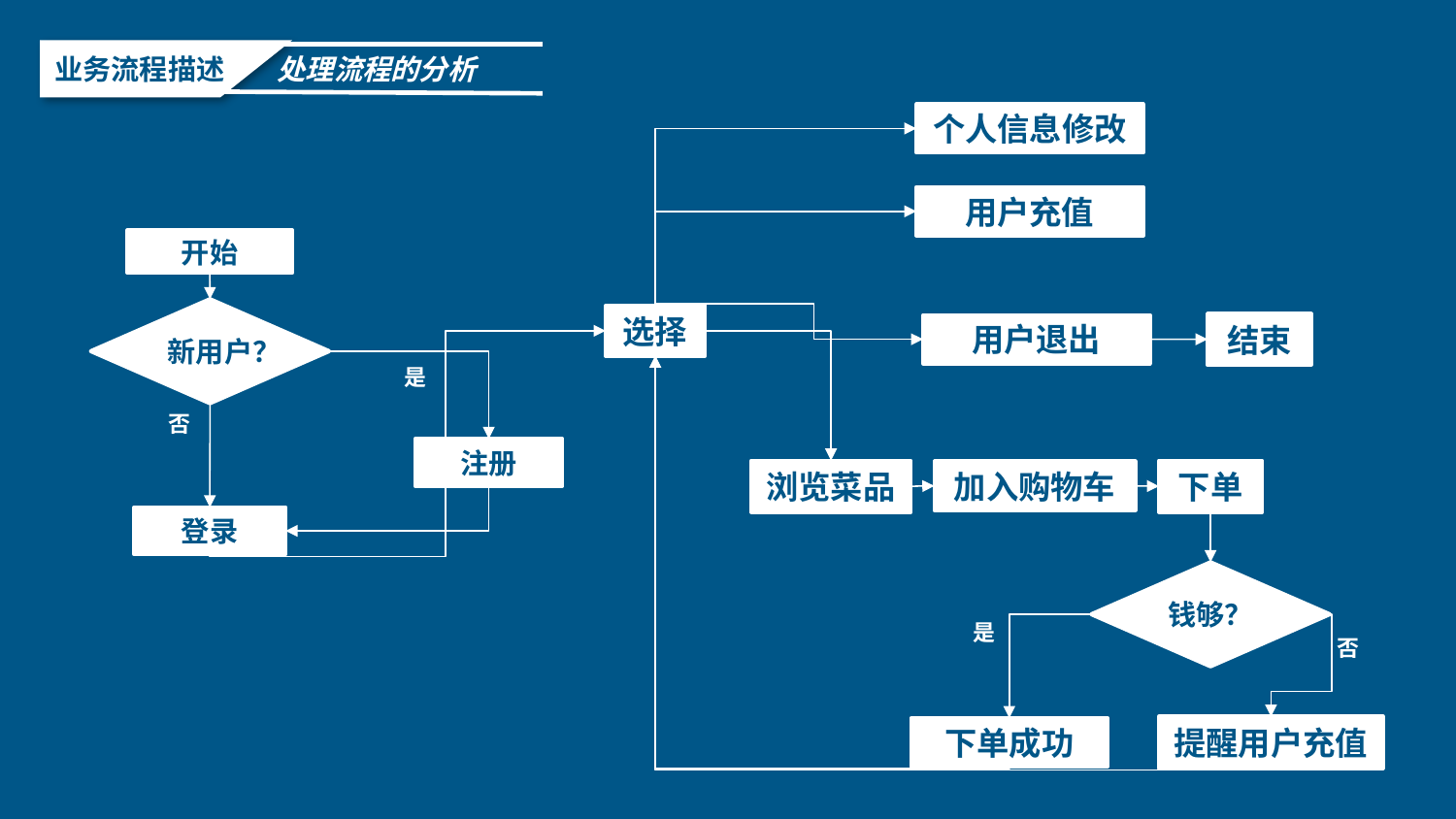

业务流程描述
 处理流程的分析
个人信息修改
用户充值
开始
新用户？
选择
结束
用户退出
是
否
注册
浏览菜品
下单
加入购物车
登录
钱够？
是
否
提醒用户充值
下单成功